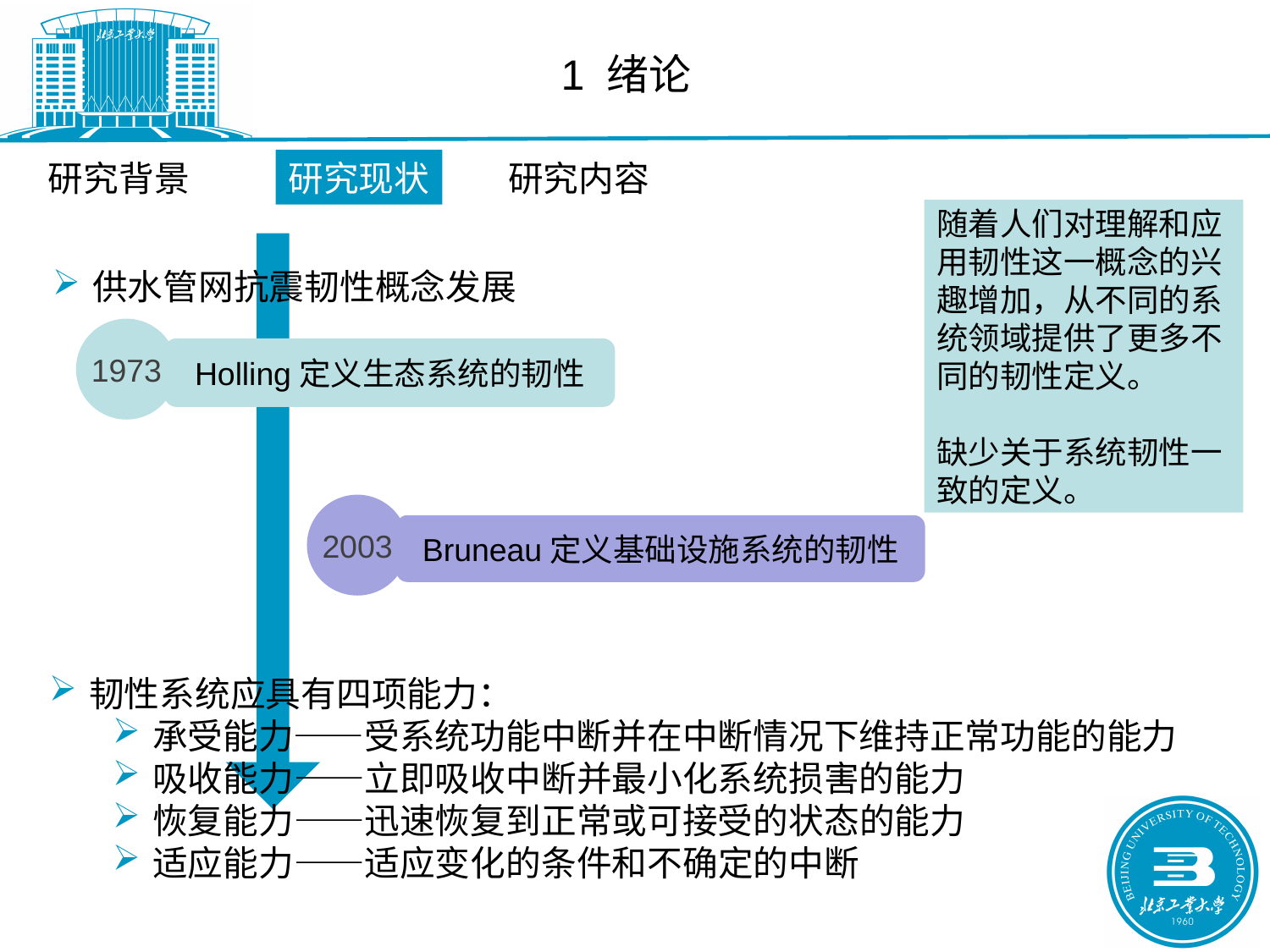

1 绪论
研究背景
研究现状
研究内容
随着人们对理解和应用韧性这一概念的兴趣增加，从不同的系统领域提供了更多不同的韧性定义。

缺少关于系统韧性一致的定义。

供水管网抗震韧性概念发展
1973
Holling定义生态系统的韧性
2003
Bruneau定义基础设施系统的韧性
韧性系统应具有四项能力：
承受能力——受系统功能中断并在中断情况下维持正常功能的能力
吸收能力——立即吸收中断并最小化系统损害的能力
恢复能力——迅速恢复到正常或可接受的状态的能力
适应能力——适应变化的条件和不确定的中断